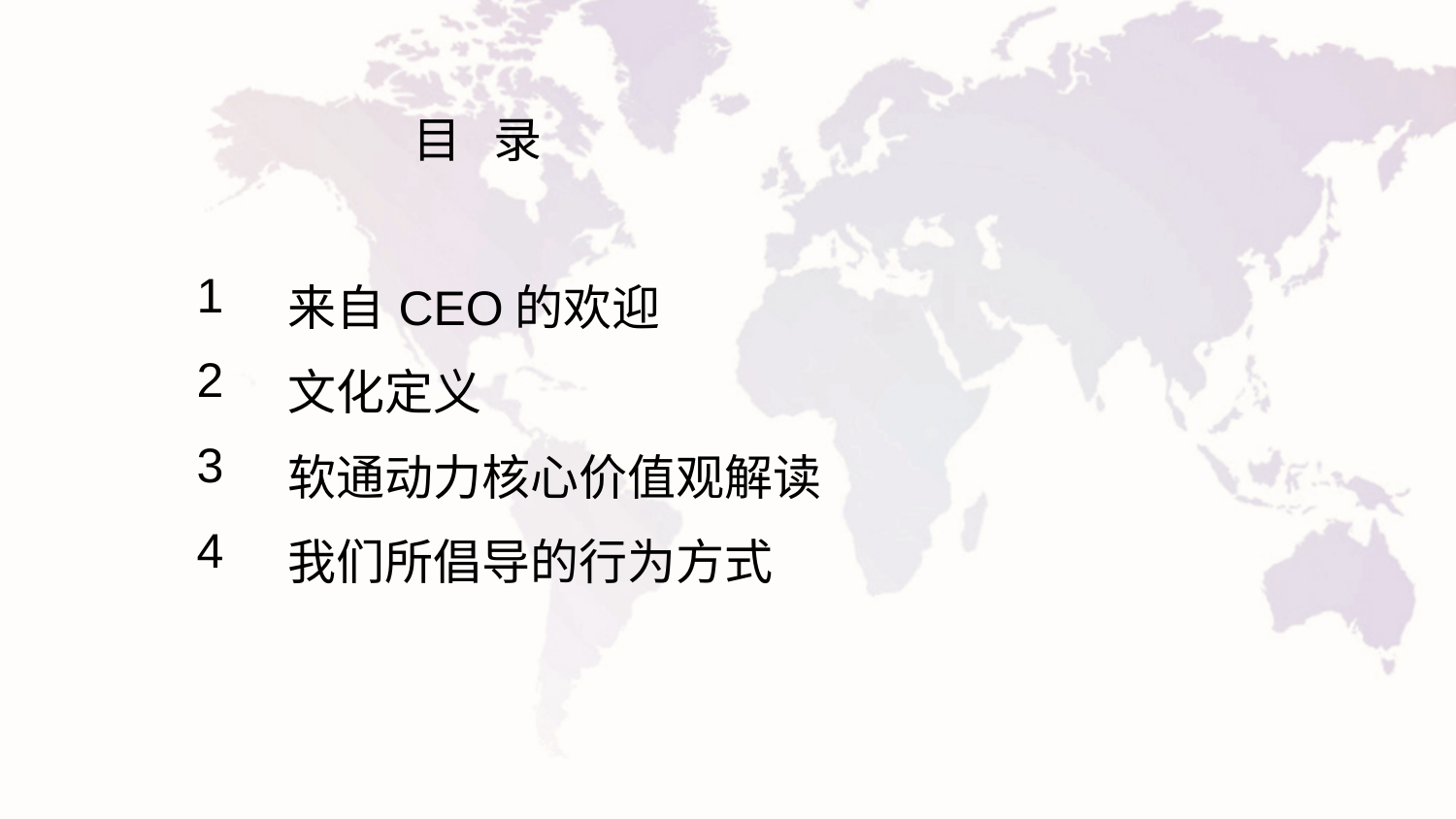

目   录
| 1 | 来自CEO的欢迎 |
| --- | --- |
| 2 | 文化定义 |
| 3 | 软通动力核心价值观解读 |
| 4 | 我们所倡导的行为方式 |
|  |  |